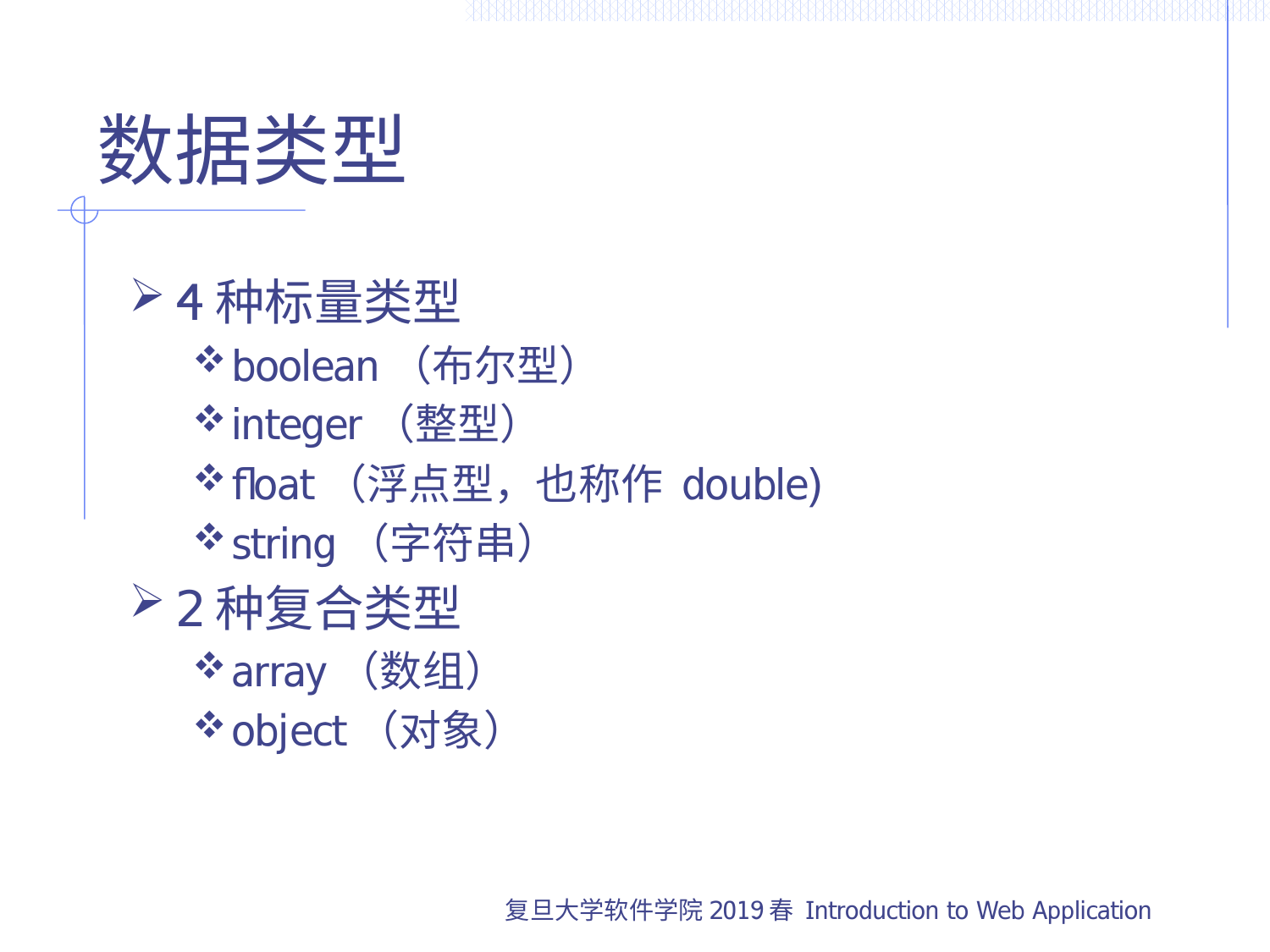

# 数据类型
4种标量类型
boolean（布尔型）
integer（整型）
float（浮点型，也称作 double)
string（字符串）
2种复合类型
array（数组）
object（对象）